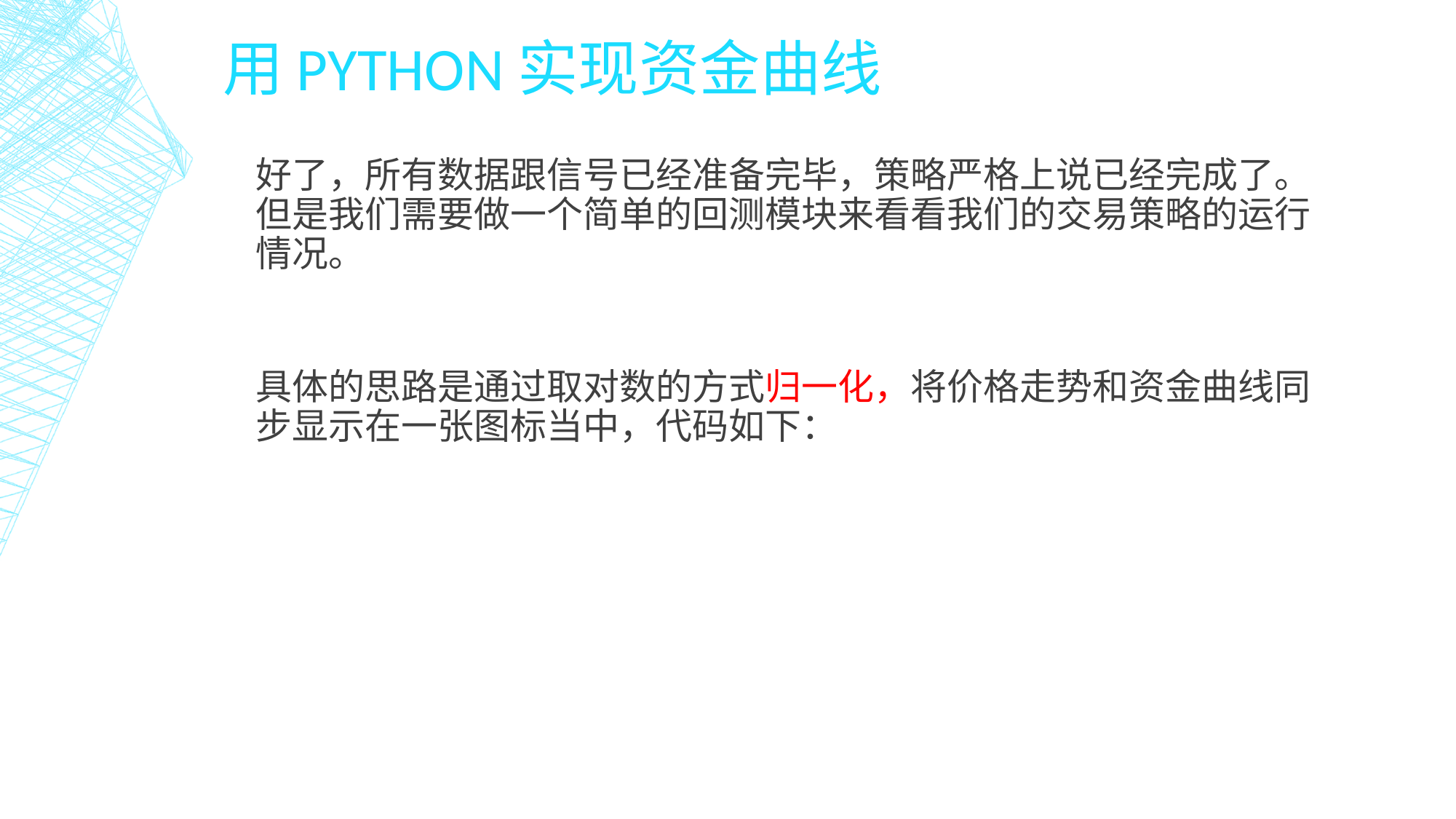

# 用python实现资金曲线
	好了，所有数据跟信号已经准备完毕，策略严格上说已经完成了。 但是我们需要做一个简单的回测模块来看看我们的交易策略的运行情况。

	具体的思路是通过取对数的方式归一化，将价格走势和资金曲线同步显示在一张图标当中，代码如下：